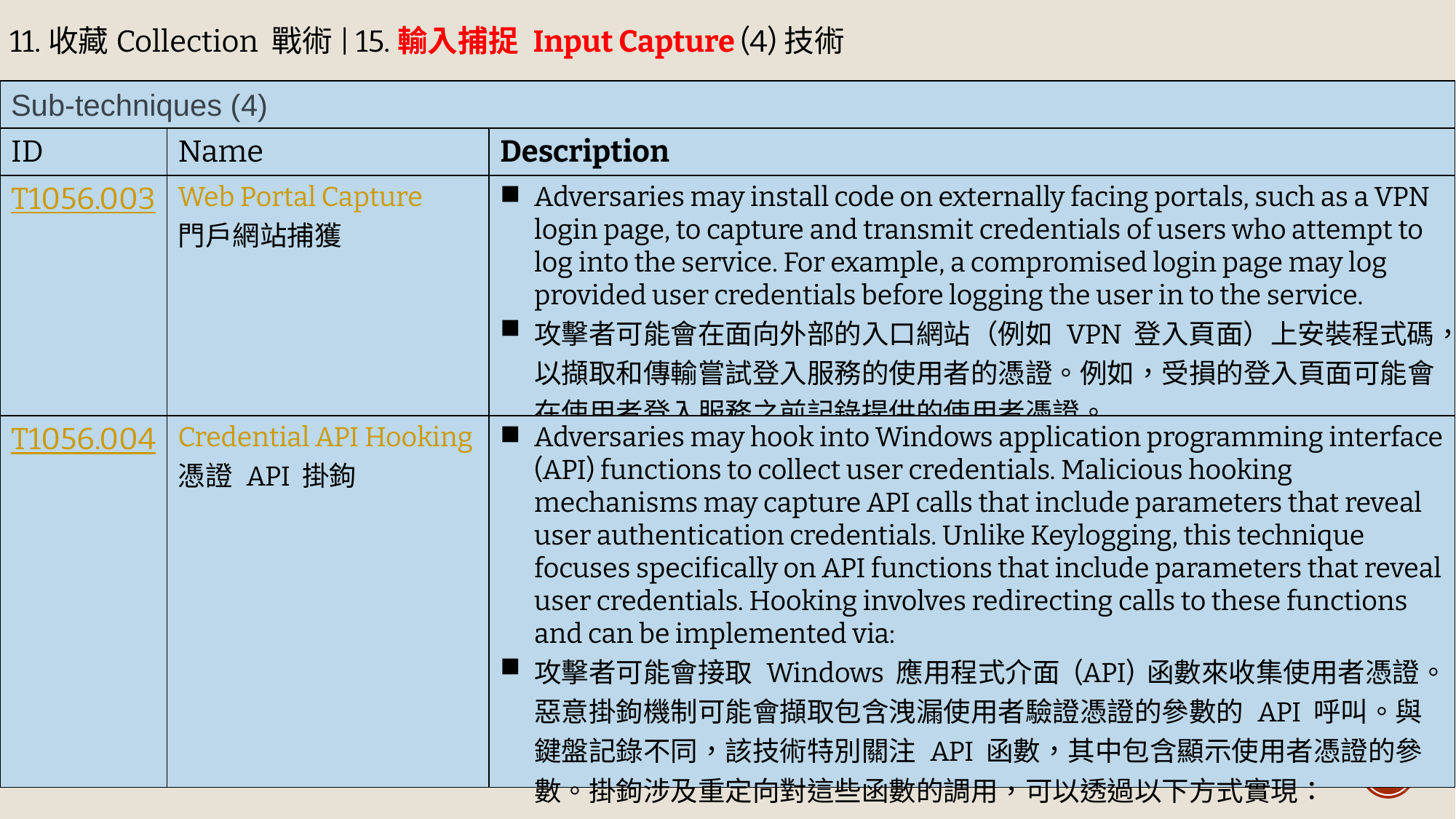

11.收藏Collection 戰術| 15.輸入捕捉 Input Capture (4)技術
| Sub-techniques (4) |  |  |
| --- | --- | --- |
| ID | Name | Description |
| T1056.003 | Web Portal Capture 門戶網站捕獲 | Adversaries may install code on externally facing portals, such as a VPN login page, to capture and transmit credentials of users who attempt to log into the service. For example, a compromised login page may log provided user credentials before logging the user in to the service. 攻擊者可能會在面向外部的入口網站（例如 VPN 登入頁面）上安裝程式碼，以擷取和傳輸嘗試登入服務的使用者的憑證。例如，受損的登入頁面可能會在使用者登入服務之前記錄提供的使用者憑證。 |
| T1056.004 | Credential API Hooking 憑證 API 掛鉤 | Adversaries may hook into Windows application programming interface (API) functions to collect user credentials. Malicious hooking mechanisms may capture API calls that include parameters that reveal user authentication credentials. Unlike Keylogging, this technique focuses specifically on API functions that include parameters that reveal user credentials. Hooking involves redirecting calls to these functions and can be implemented via: 攻擊者可能會接取 Windows 應用程式介面 (API) 函數來收集使用者憑證。惡意掛鉤機制可能會擷取包含洩漏使用者驗證憑證的參數的 API 呼叫。與鍵盤記錄不同，該技術特別關注 API 函數，其中包含顯示使用者憑證的參數。掛鉤涉及重定向對這些函數的調用，可以透過以下方式實現： |

113